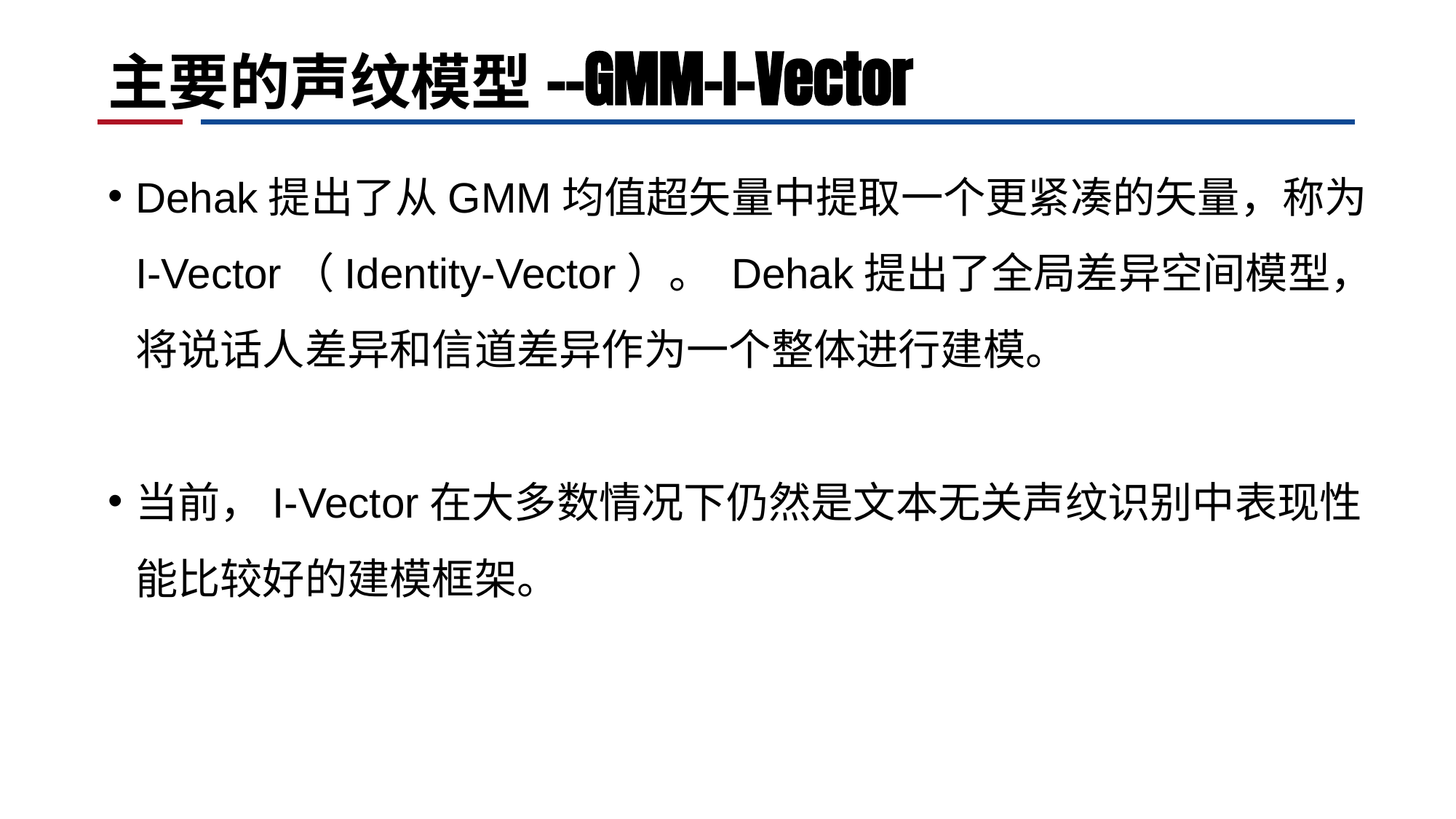

# 主要的声纹模型--GMM-I-Vector
Dehak提出了从GMM均值超矢量中提取一个更紧凑的矢量，称为I-Vector（Identity-Vector）。 Dehak提出了全局差异空间模型，将说话人差异和信道差异作为一个整体进行建模。

当前，I-Vector在大多数情况下仍然是文本无关声纹识别中表现性能比较好的建模框架。
47